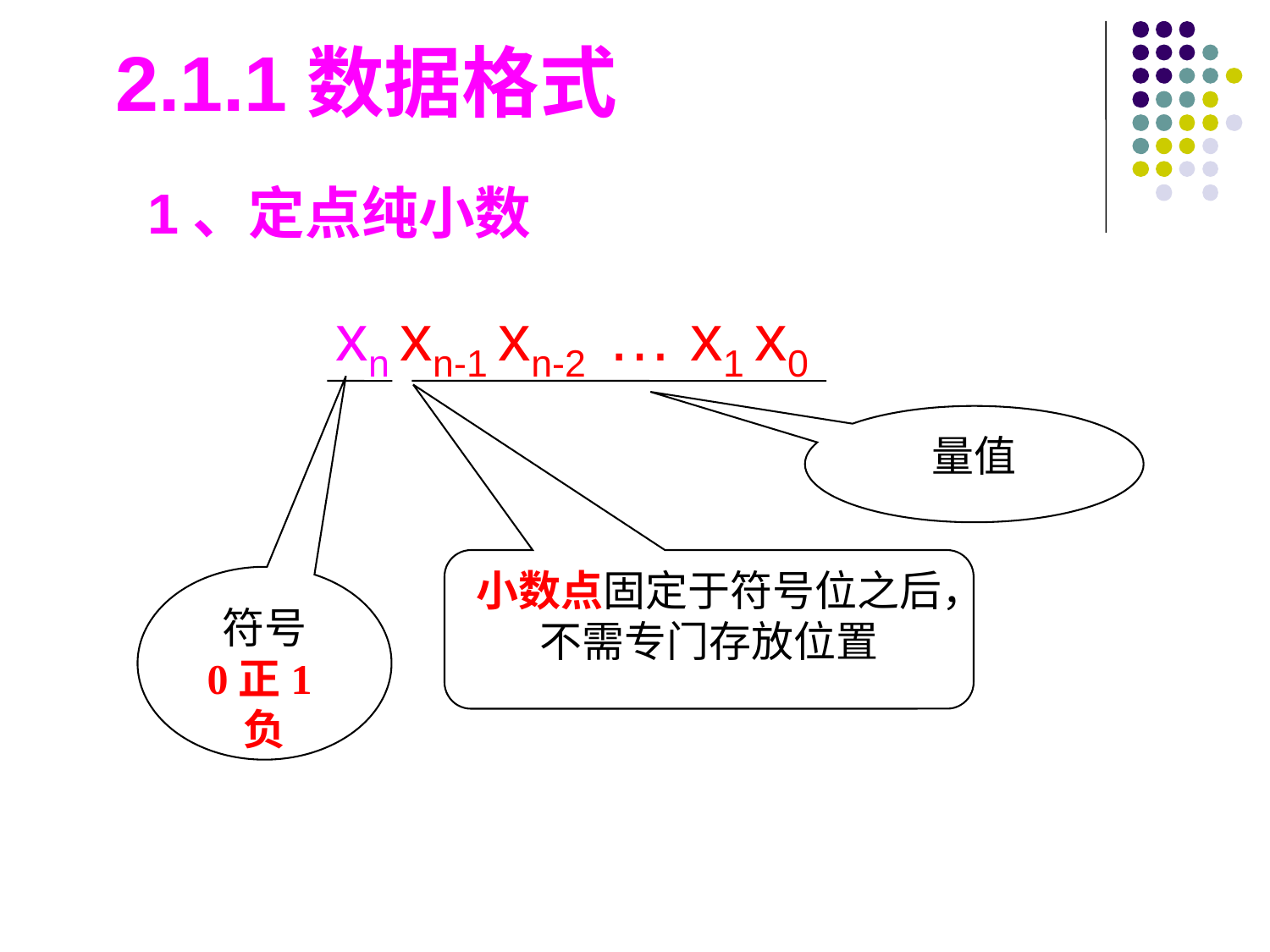

2.1.1数据格式
1、定点纯小数

  xn xn-1 xn-2  … x1 x0

表示数的范围：    －1＜Ｘ＜＋1
                            0 ≦ |Ｘ|≦ 1-2-n

量值
小数点固定于符号位之后，不需专门存放位置
符号
0正1负
#
5